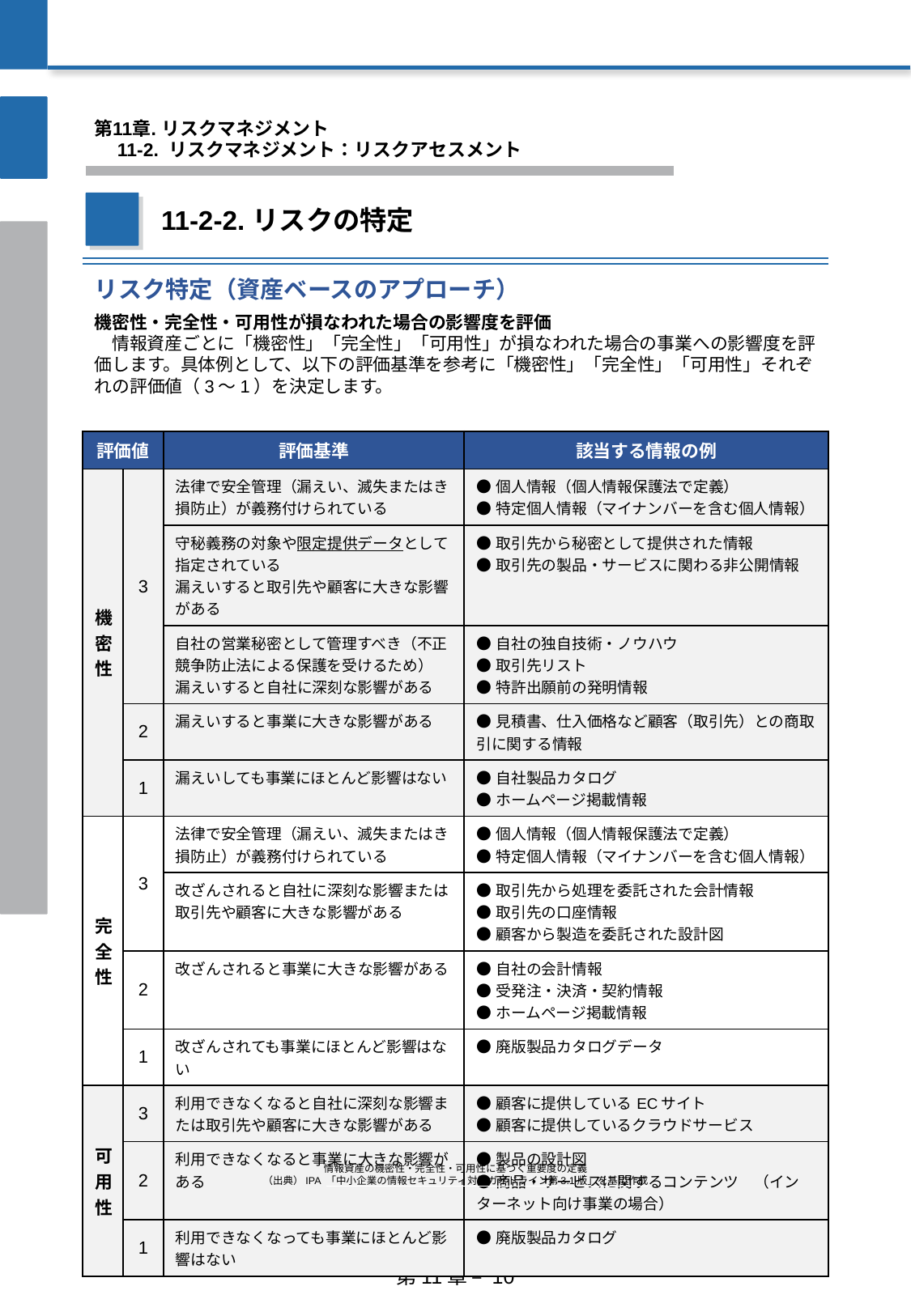

第11章. リスクマネジメント
　11-2. リスクマネジメント：リスクアセスメント
11-2-2. リスクの特定
リスク特定（資産ベースのアプローチ）
機密性・完全性・可用性が損なわれた場合の影響度を評価
　情報資産ごとに「機密性」「完全性」「可用性」が損なわれた場合の事業への影響度を評価します。具体例として、以下の評価基準を参考に「機密性」「完全性」「可用性」それぞれの評価値（3～1）を決定します。
| 評価値 |  | 評価基準 | 該当する情報の例 |
| --- | --- | --- | --- |
| 機密性 | 3 | 法律で安全管理（漏えい、滅失またはき損防止）が義務付けられている | ●個人情報（個人情報保護法で定義） ●特定個人情報（マイナンバーを含む個人情報） |
|  |  | 守秘義務の対象や限定提供データとして指定されている 漏えいすると取引先や顧客に大きな影響がある | ●取引先から秘密として提供された情報 ●取引先の製品・サービスに関わる非公開情報 |
|  |  | 自社の営業秘密として管理すべき（不正競争防止法による保護を受けるため） 漏えいすると自社に深刻な影響がある | ●自社の独自技術・ノウハウ ●取引先リスト ●特許出願前の発明情報 |
|  | 2 | 漏えいすると事業に大きな影響がある | ●見積書、仕入価格など顧客（取引先）との商取引に関する情報 |
|  | 1 | 漏えいしても事業にほとんど影響はない | ●自社製品カタログ ●ホームページ掲載情報 |
| 完全性 | 3 | 法律で安全管理（漏えい、滅失またはき損防止）が義務付けられている | ●個人情報（個人情報保護法で定義） ●特定個人情報（マイナンバーを含む個人情報） |
|  |  | 改ざんされると自社に深刻な影響または取引先や顧客に大きな影響がある | ●取引先から処理を委託された会計情報 ●取引先の口座情報 ●顧客から製造を委託された設計図 |
|  | 2 | 改ざんされると事業に大きな影響がある | ●自社の会計情報 ●受発注・決済・契約情報 ●ホームページ掲載情報 |
|  | 1 | 改ざんされても事業にほとんど影響はない | ●廃版製品カタログデータ |
| 可用性 | 3 | 利用できなくなると自社に深刻な影響または取引先や顧客に大きな影響がある | ●顧客に提供しているECサイト ●顧客に提供しているクラウドサービス |
|  | 2 | 利用できなくなると事業に大きな影響がある | ●製品の設計図 ●商品・サービスに関するコンテンツ　（インターネット向け事業の場合） |
|  | 1 | 利用できなくなっても事業にほとんど影響はない | ●廃版製品カタログ |
情報資産の機密性・完全性・可用性に基づく重要度の定義
（出典）IPA 「中小企業の情報セキュリティ対策ガイドライン第3.1版」を基に作成
第11章 – 10